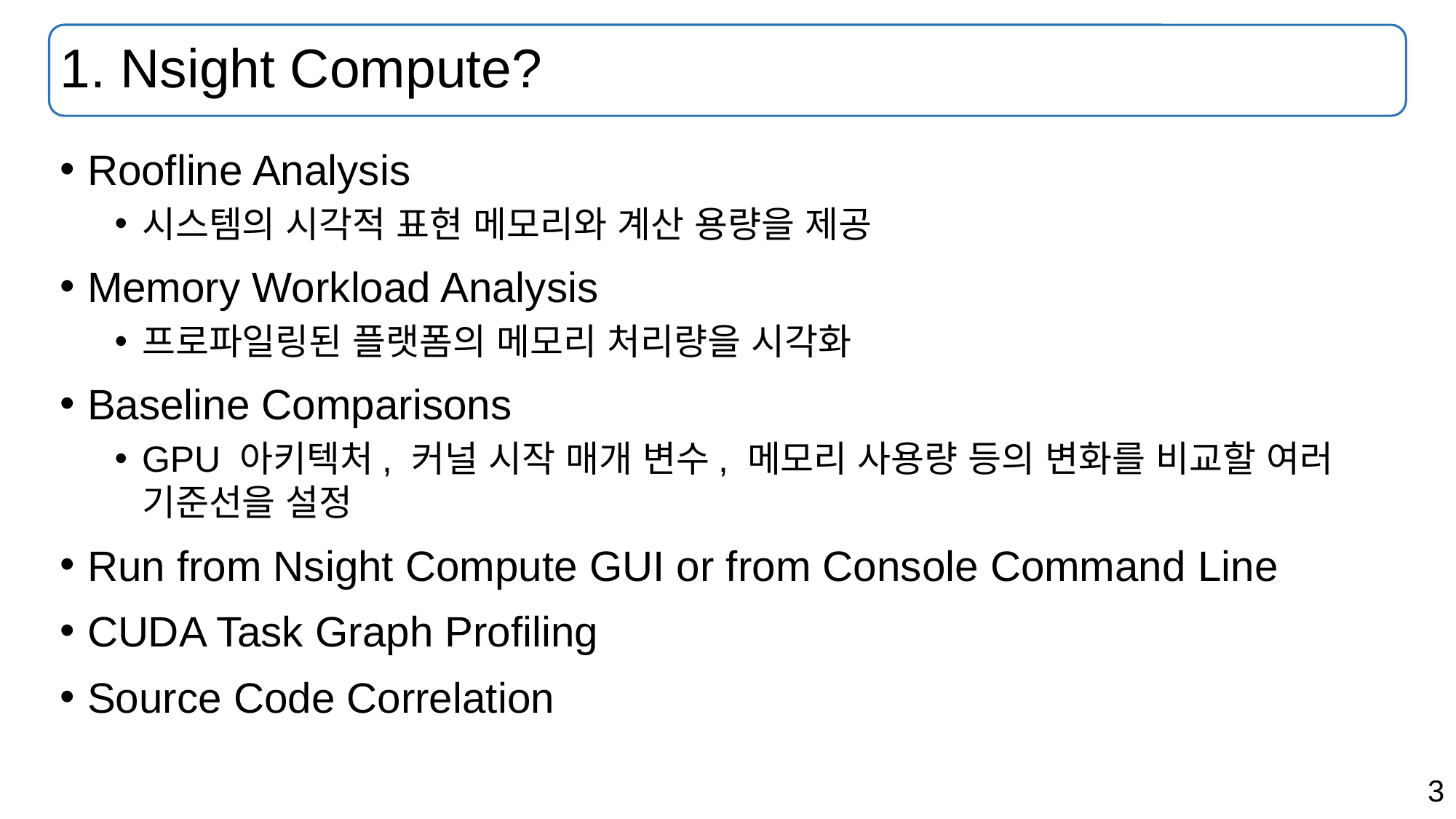

# 1. Nsight Compute?
Roofline Analysis
시스템의 시각적 표현 메모리와 계산 용량을 제공
Memory Workload Analysis
프로파일링된 플랫폼의 메모리 처리량을 시각화
Baseline Comparisons
GPU 아키텍처, 커널 시작 매개 변수, 메모리 사용량 등의 변화를 비교할 여러 기준선을 설정
Run from Nsight Compute GUI or from Console Command Line
CUDA Task Graph Profiling
Source Code Correlation